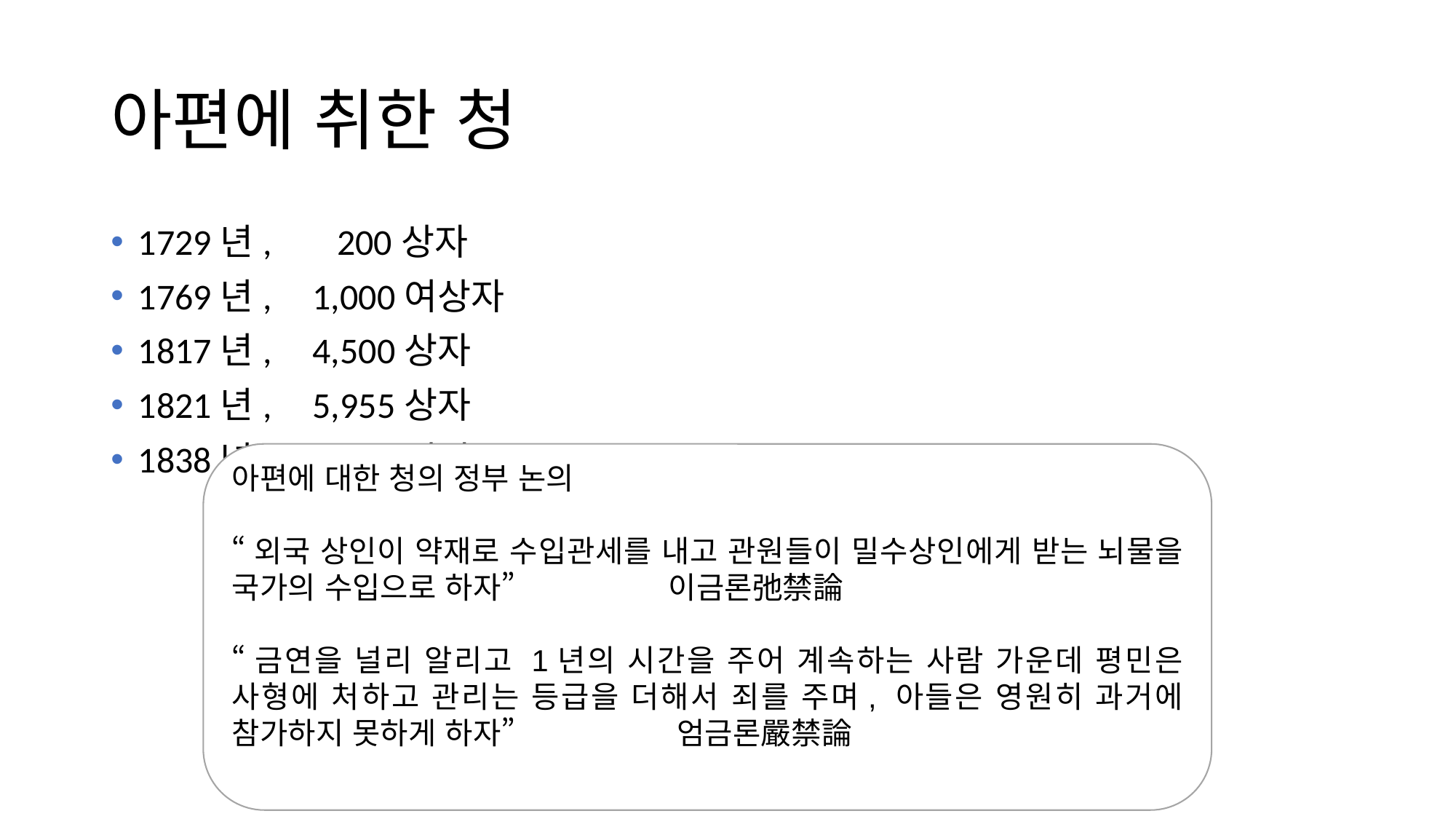

# 아편에 취한 청
1729년,        200상자
1769년,     1,000여상자
1817년,     4,500상자
1821년,     5,955상자
1838년,   40,200상자

아편에 대한 청의 정부 논의

“외국 상인이 약재로 수입관세를 내고 관원들이 밀수상인에게 받는 뇌물을 국가의 수입으로 하자”		이금론弛禁論

“금연을 널리 알리고 1년의 시간을 주어 계속하는 사람 가운데 평민은 사형에 처하고 관리는 등급을 더해서 죄를 주며, 아들은 영원히 과거에 참가하지 못하게 하자”		 엄금론嚴禁論